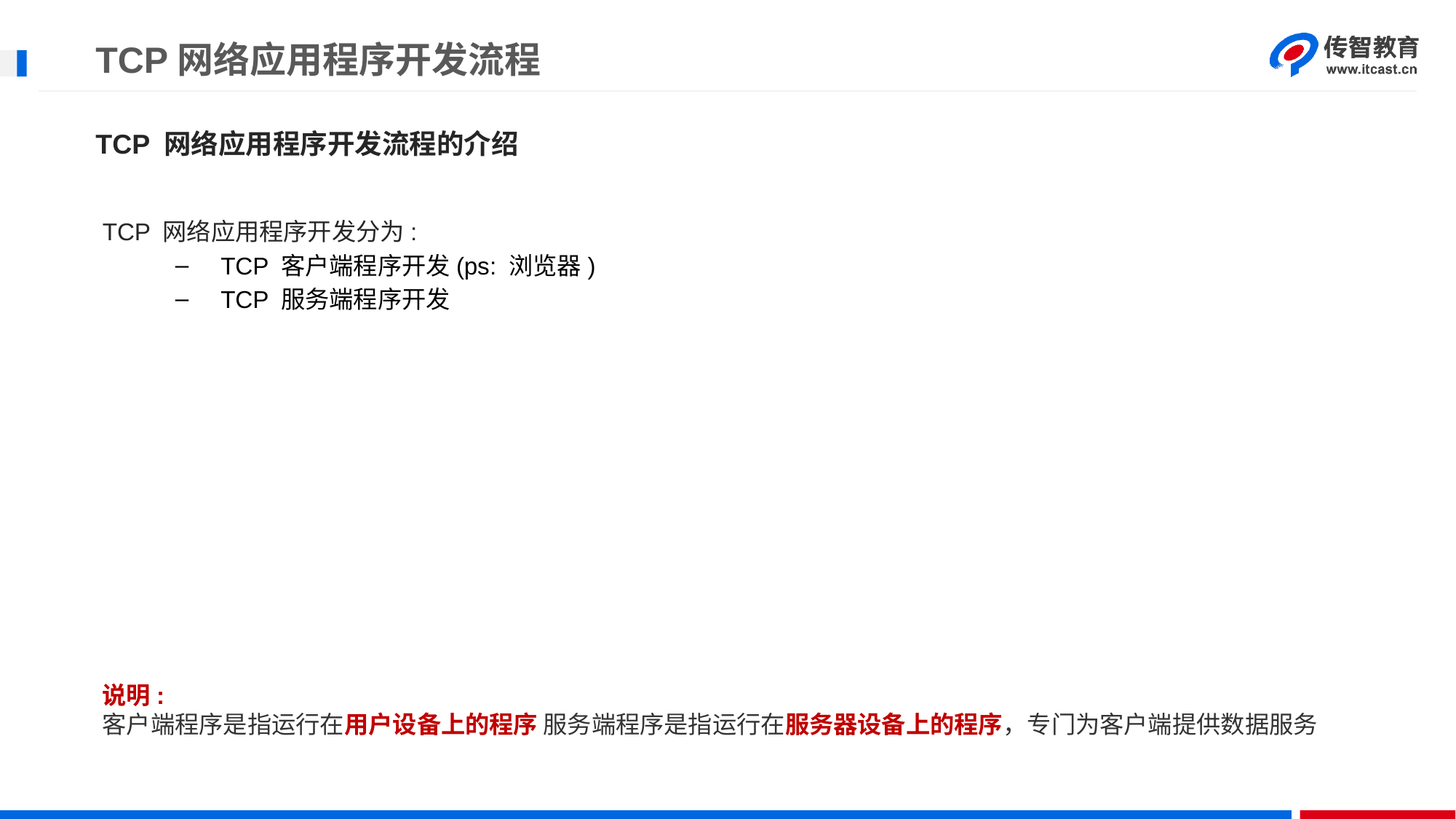

# TCP网络应用程序开发流程
TCP 网络应用程序开发流程的介绍
TCP 网络应用程序开发分为:
TCP 客户端程序开发(ps: 浏览器)
TCP 服务端程序开发
说明:
客户端程序是指运行在用户设备上的程序 服务端程序是指运行在服务器设备上的程序，专门为客户端提供数据服务